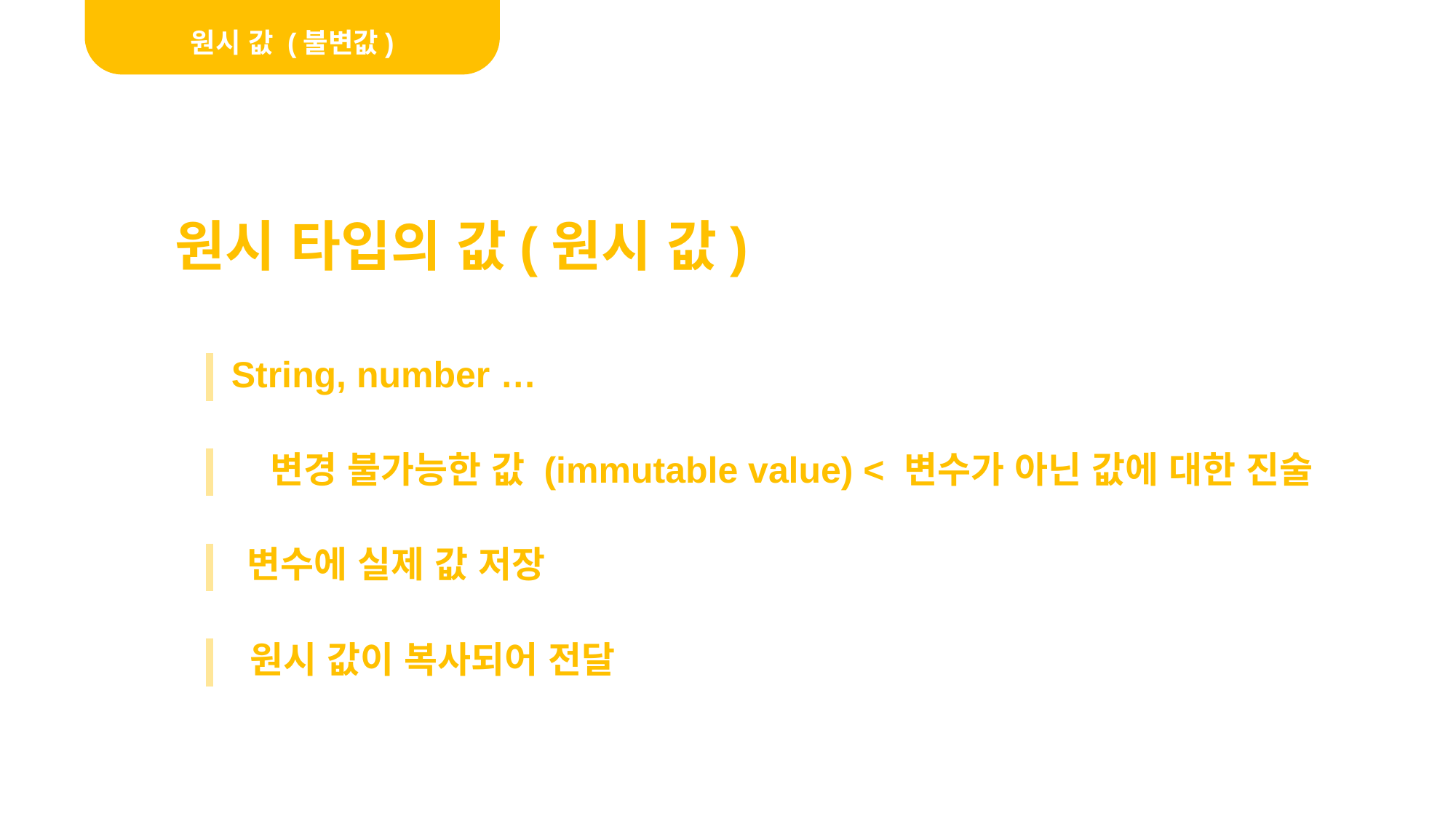

원시 값 (불변값)
원시 타입의 값(원시 값)
String, number …
변경 불가능한 값 (immutable value) < 변수가 아닌 값에 대한 진술
변수에 실제 값 저장
원시 값이 복사되어 전달